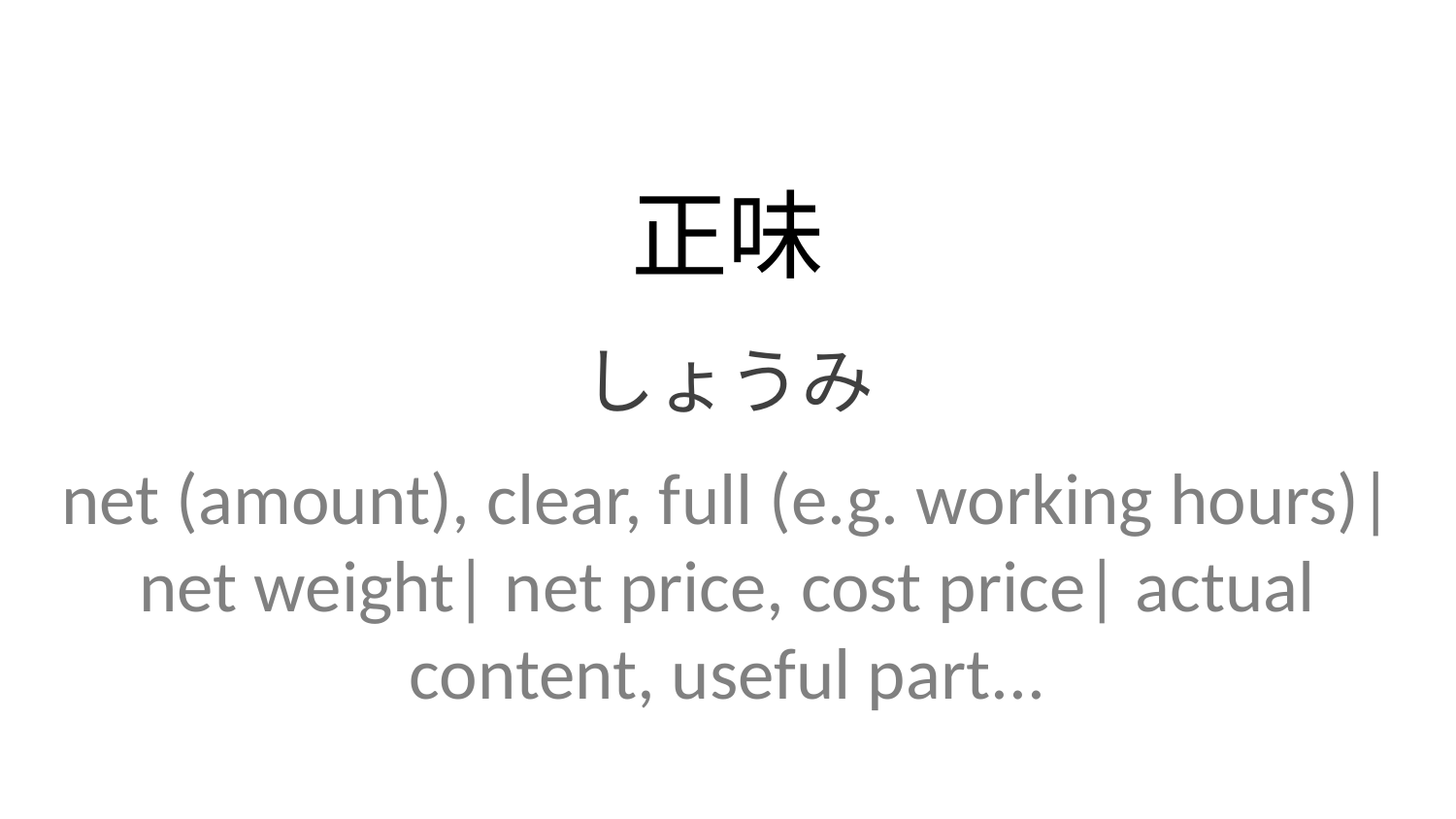

正味

しょうみ
net (amount), clear, full (e.g. working hours)| net weight| net price, cost price| actual content, useful part...